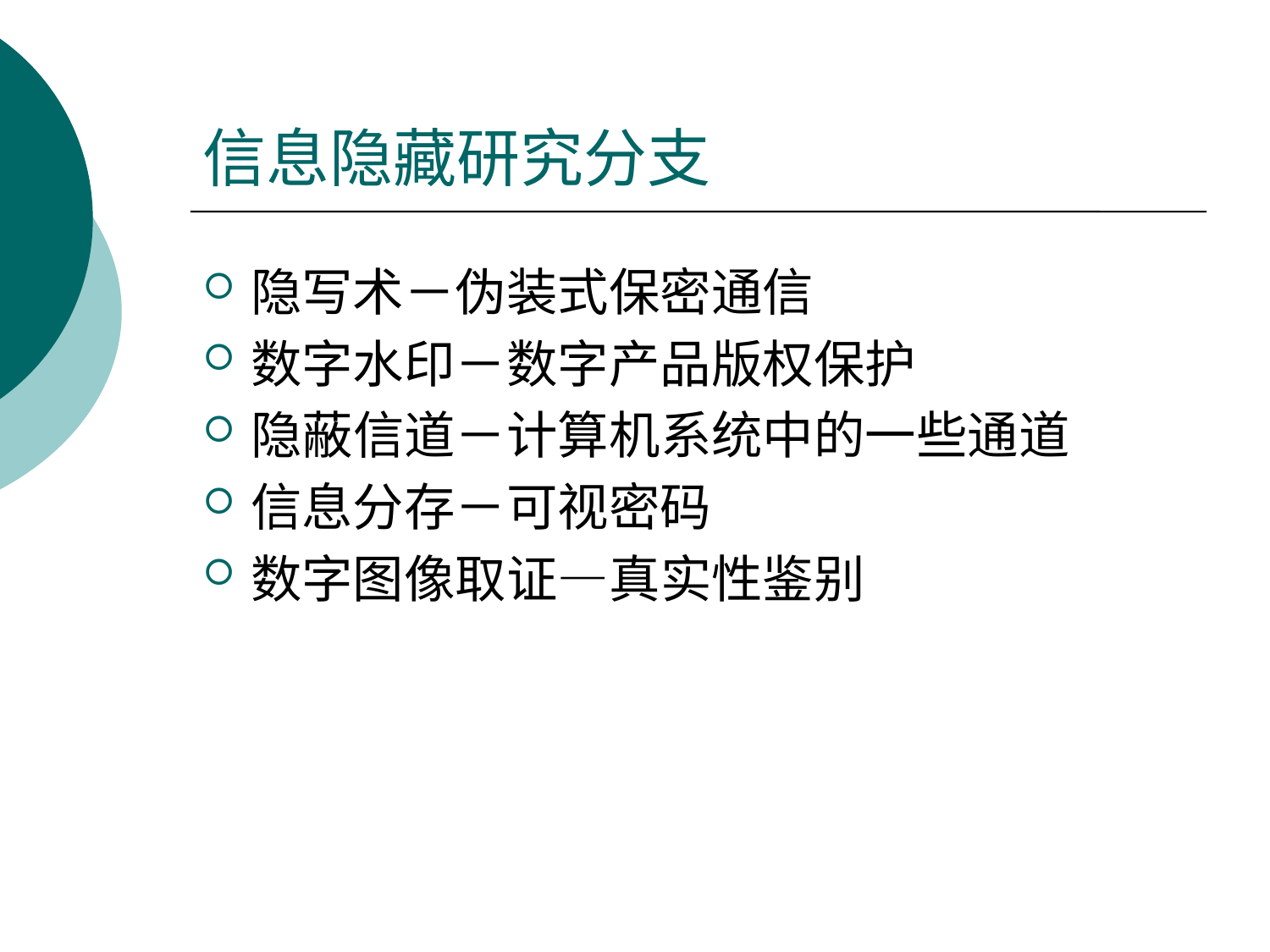

# 信息隐藏研究分支
隐写术－伪装式保密通信
数字水印－数字产品版权保护
隐蔽信道－计算机系统中的一些通道
信息分存－可视密码
数字图像取证—真实性鉴别